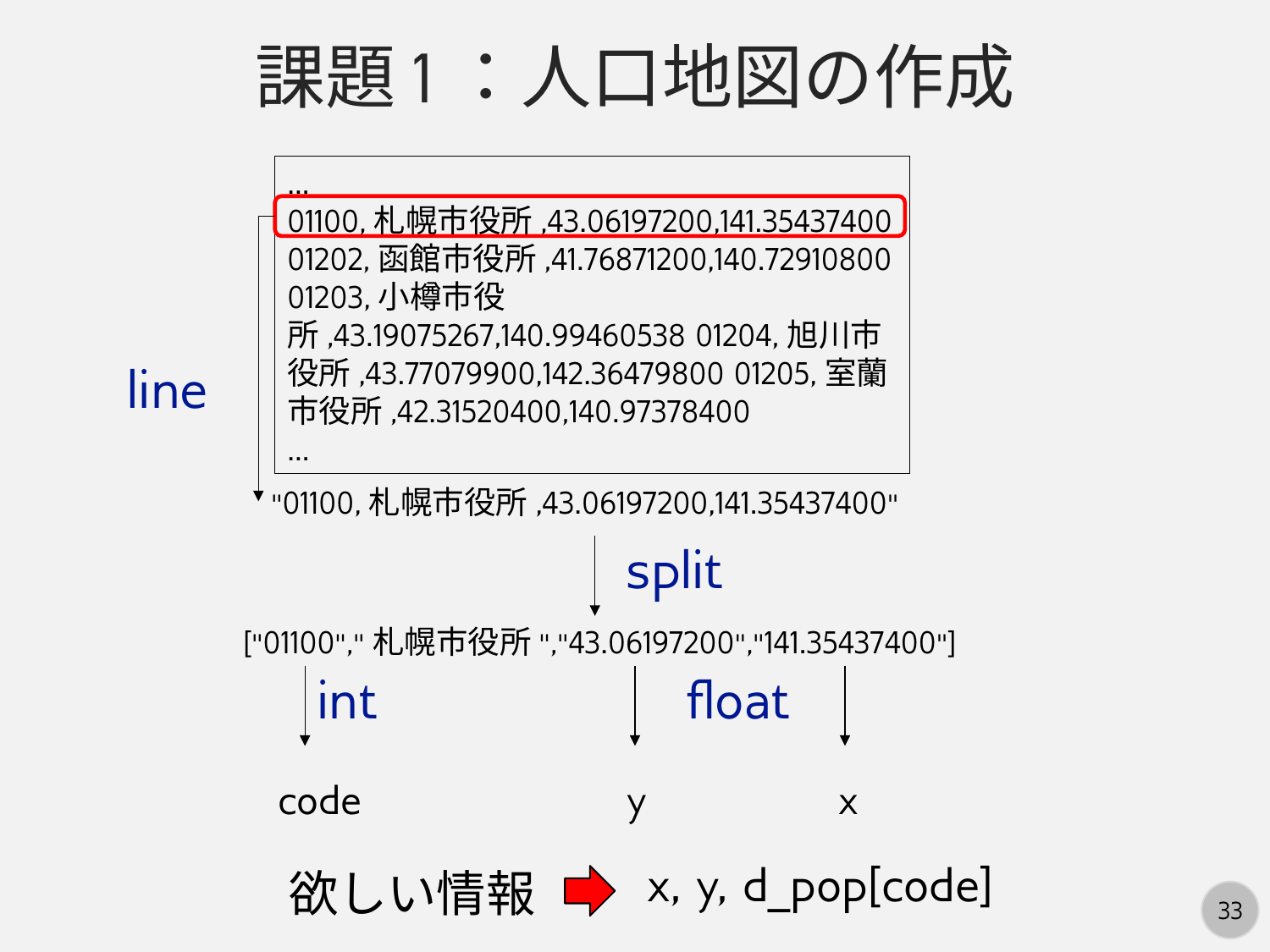

課題1：人口地図の作成
...
01100,札幌市役所,43.06197200,141.35437400 01202,函館市役所,41.76871200,140.72910800 01203,小樽市役所,43.19075267,140.99460538 01204,旭川市役所,43.77079900,142.36479800 01205,室蘭市役所,42.31520400,140.97378400
...

line
"01100,札幌市役所,43.06197200,141.35437400"
split
["01100","札幌市役所","43.06197200","141.35437400"]
int
float
code
y
x
x, y, d_pop[code]
欲しい情報